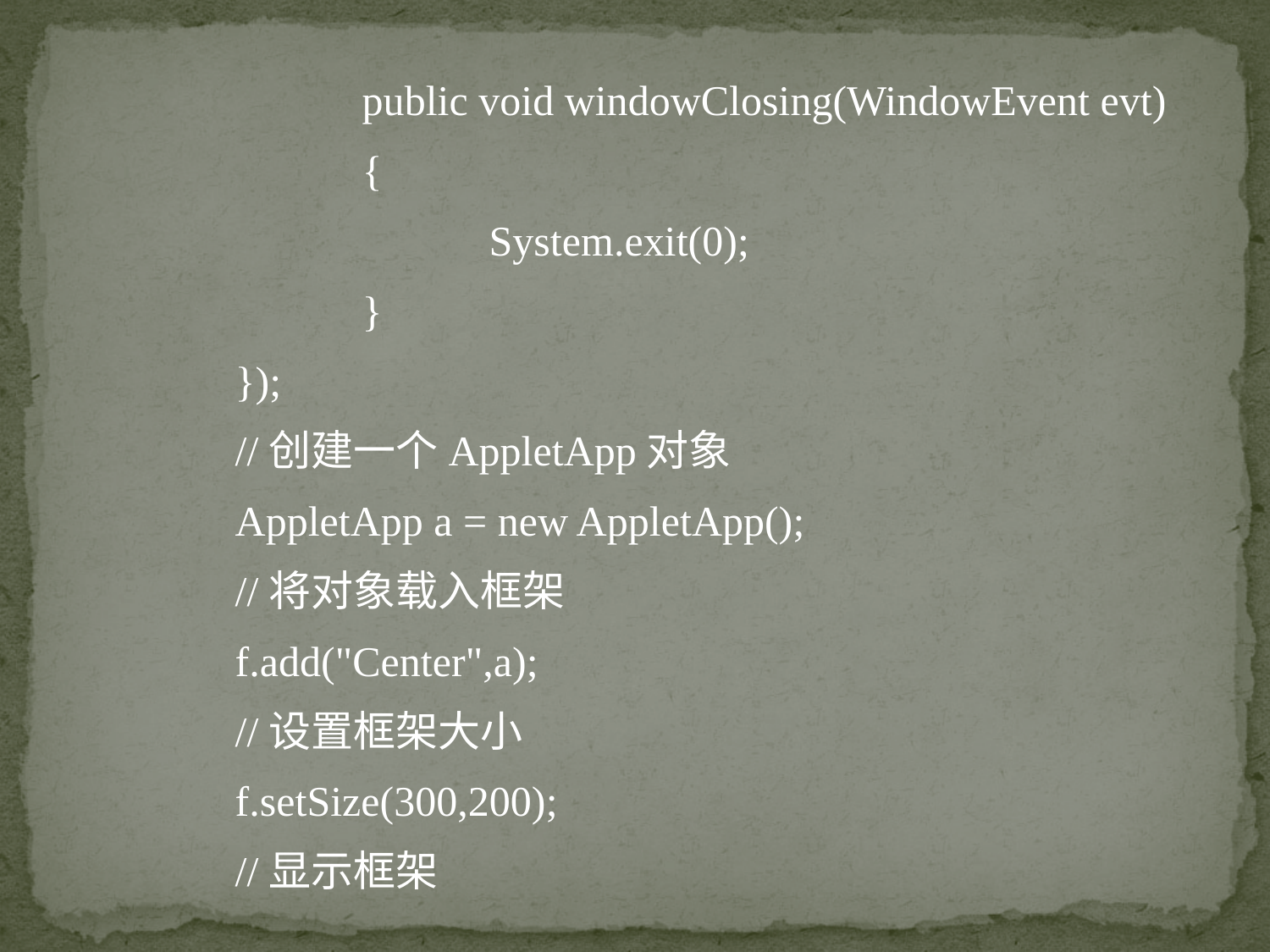

public void windowClosing(WindowEvent evt)
		{
			System.exit(0);
		}
	});
	//创建一个AppletApp对象
	AppletApp a = new AppletApp();
	//将对象载入框架
	f.add("Center",a);
	//设置框架大小
	f.setSize(300,200);
	//显示框架